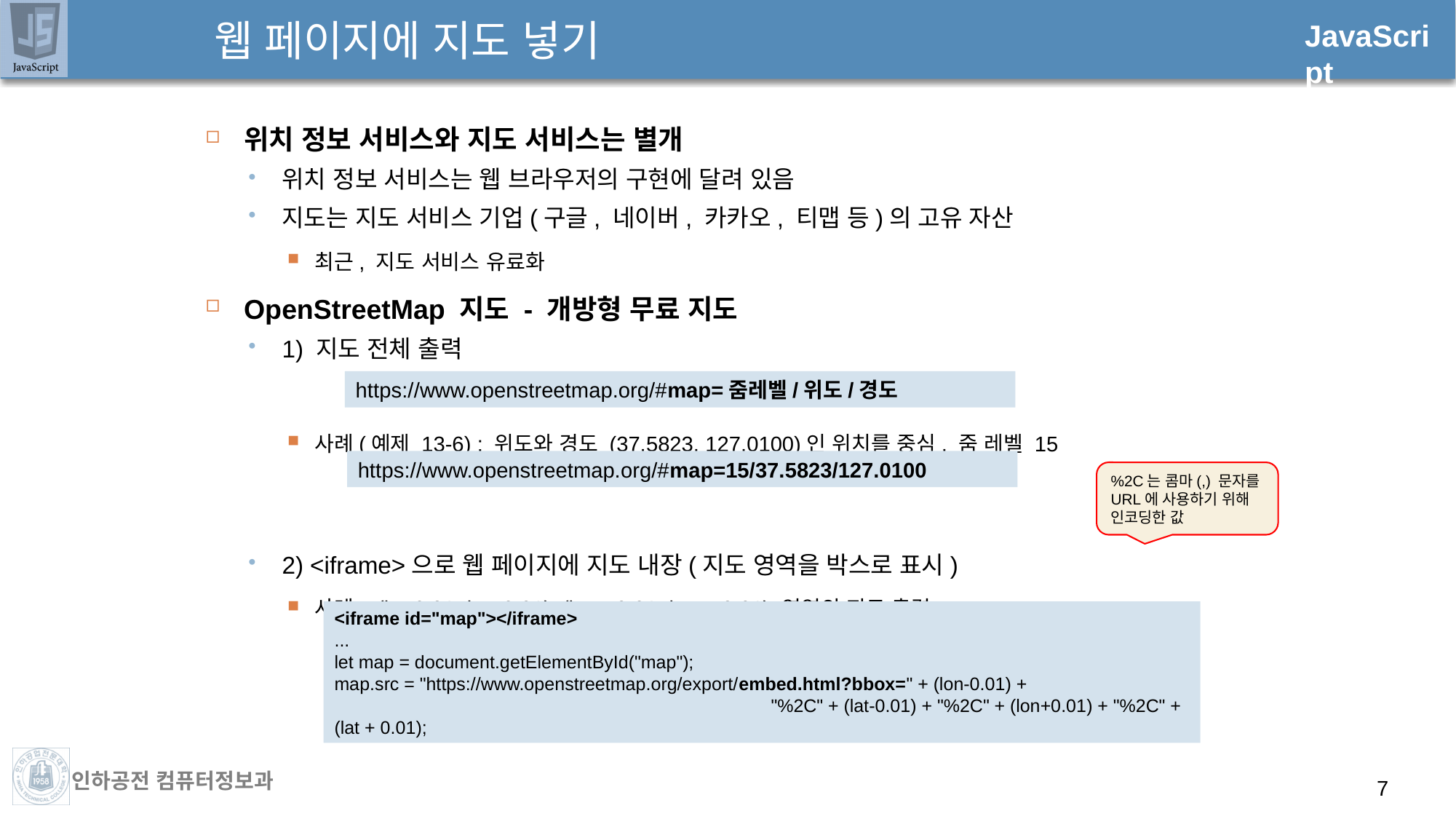

7
# 웹 페이지에 지도 넣기
위치 정보 서비스와 지도 서비스는 별개
위치 정보 서비스는 웹 브라우저의 구현에 달려 있음
지도는 지도 서비스 기업(구글, 네이버, 카카오, 티맵 등)의 고유 자산
최근, 지도 서비스 유료화
OpenStreetMap 지도 - 개방형 무료 지도
1) 지도 전체 출력

사례(예제 13-6) : 위도와 경도 (37.5823, 127.0100)인 위치를 중심, 줌 레벨 15

2) <iframe>으로 웹 페이지에 지도 내장(지도 영역을 박스로 표시)
사례 : (lat-0.01, lon-0.01)x(lat + 0.01, lon + 0.01) 영역의 지도 출력
https://www.openstreetmap.org/#map=줌레벨/위도/경도
https://www.openstreetmap.org/#map=15/37.5823/127.0100
%2C는 콤마(,) 문자를
URL에 사용하기 위해
인코딩한 값
<iframe id="map"></iframe>
...
let map = document.getElementById("map");
map.src = "https://www.openstreetmap.org/export/embed.html?bbox=" + (lon-0.01) +
				"%2C" + (lat-0.01) + "%2C" + (lon+0.01) + "%2C" + (lat + 0.01);